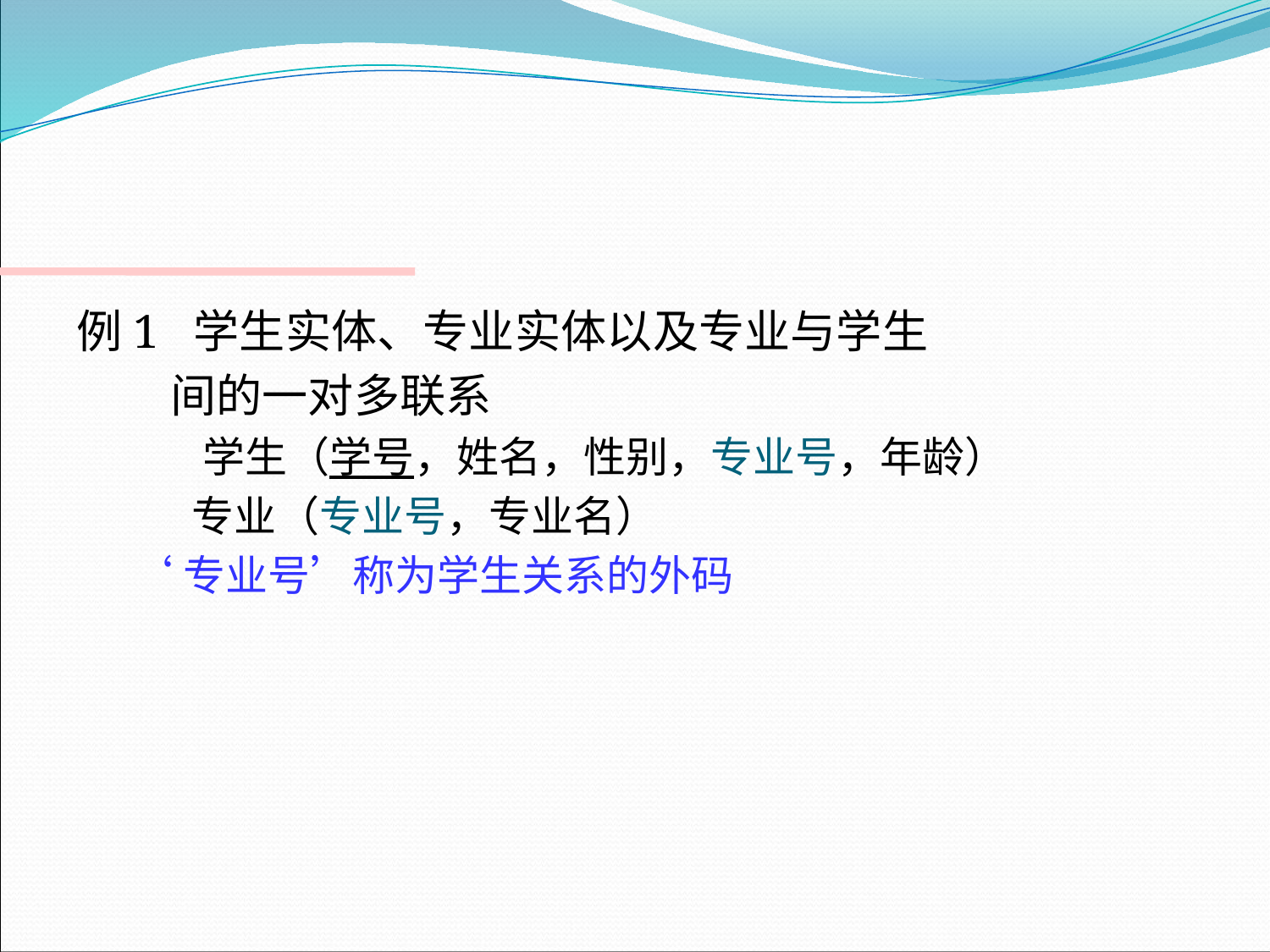

#
例1  学生实体、专业实体以及专业与学生
        间的一对多联系
  　学生（学号，姓名，性别，专业号，年龄）
　  专业（专业号，专业名）
‘专业号’称为学生关系的外码

142